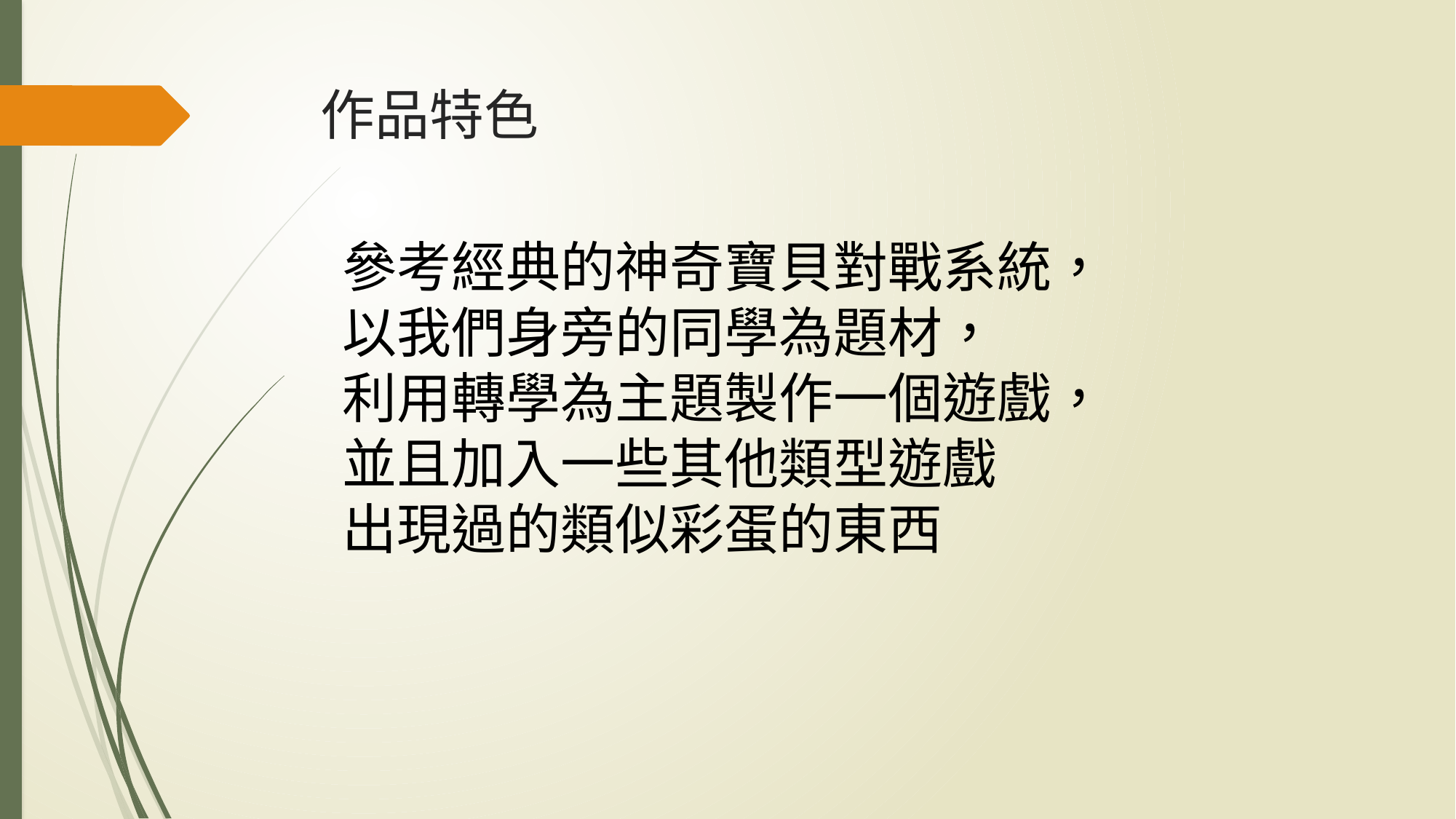

# 作品特色
參考經典的神奇寶貝對戰系統，以我們身旁的同學為題材，
利用轉學為主題製作一個遊戲，並且加入一些其他類型遊戲
出現過的類似彩蛋的東西